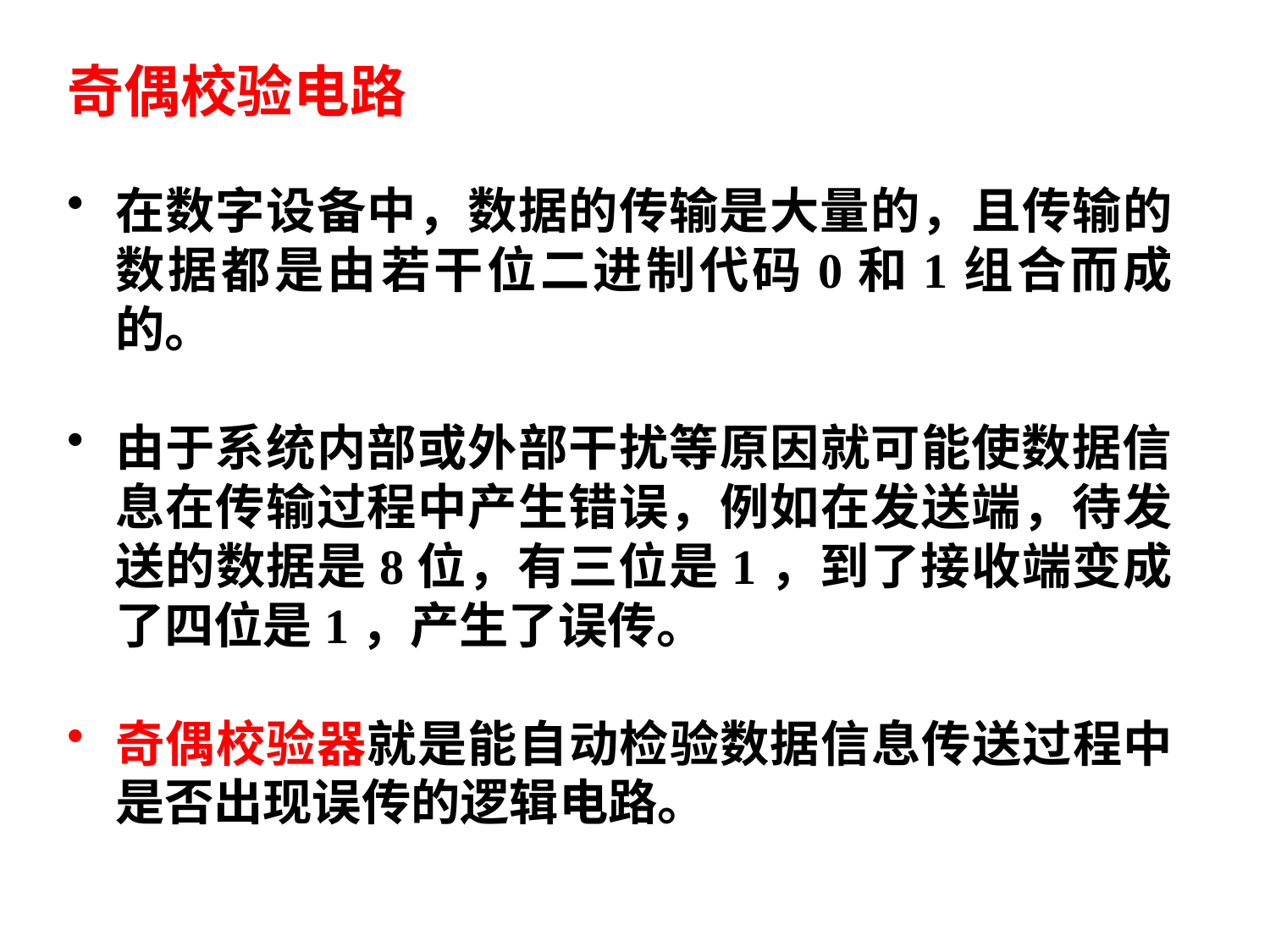

# 奇偶校验电路
在数字设备中，数据的传输是大量的，且传输的数据都是由若干位二进制代码0和1组合而成的。

由于系统内部或外部干扰等原因就可能使数据信息在传输过程中产生错误，例如在发送端，待发送的数据是8位，有三位是1，到了接收端变成了四位是1，产生了误传。

奇偶校验器就是能自动检验数据信息传送过程中是否出现误传的逻辑电路。